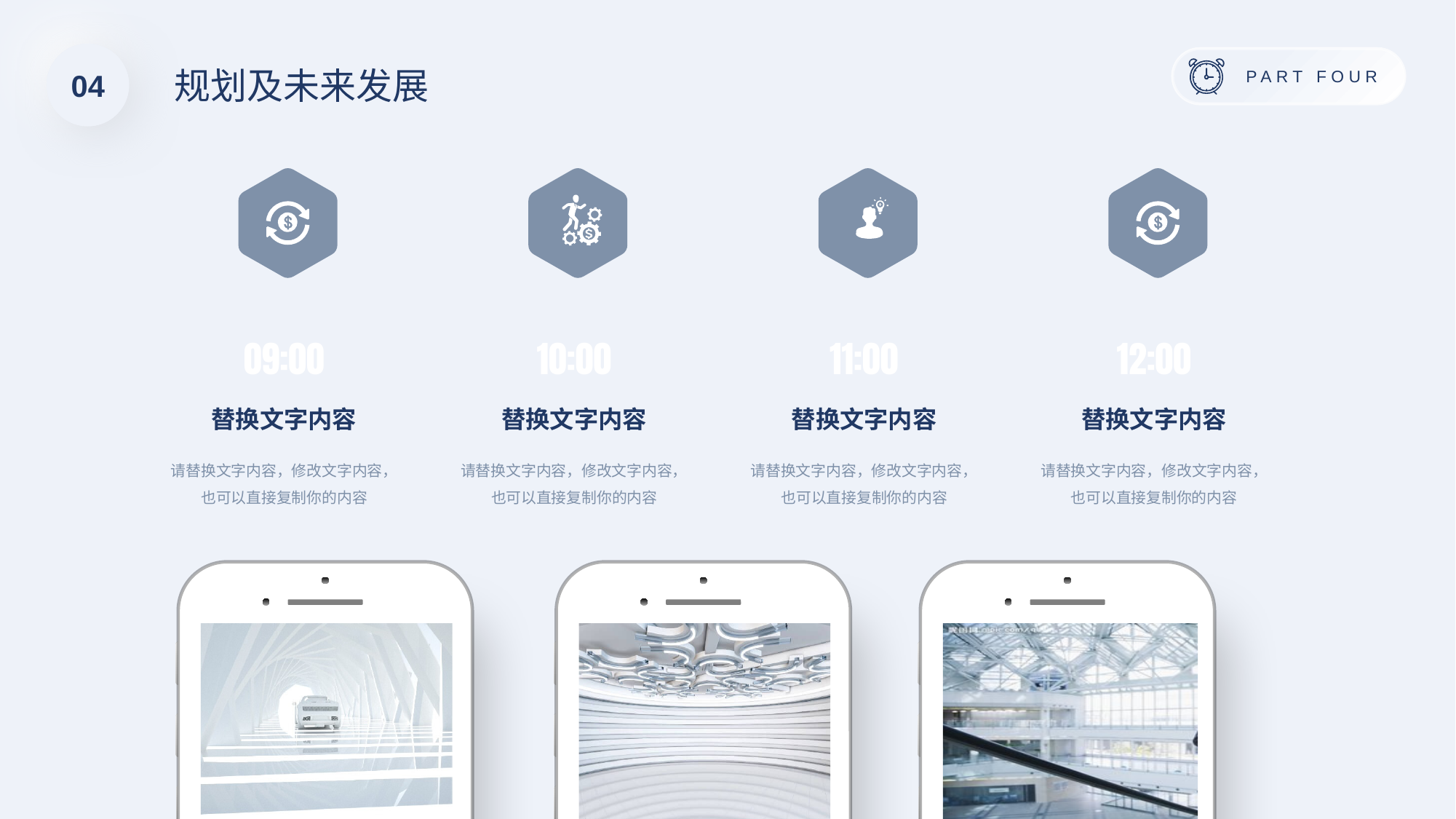

04

规划及未来发展

PART FOUR

09:00
10:00
11:00
12:00
替换文字内容
替换文字内容
替换文字内容
替换文字内容
请替换文字内容，修改文字内容，也可以直接复制你的内容
请替换文字内容，修改文字内容，也可以直接复制你的内容
请替换文字内容，修改文字内容，也可以直接复制你的内容
请替换文字内容，修改文字内容，也可以直接复制你的内容